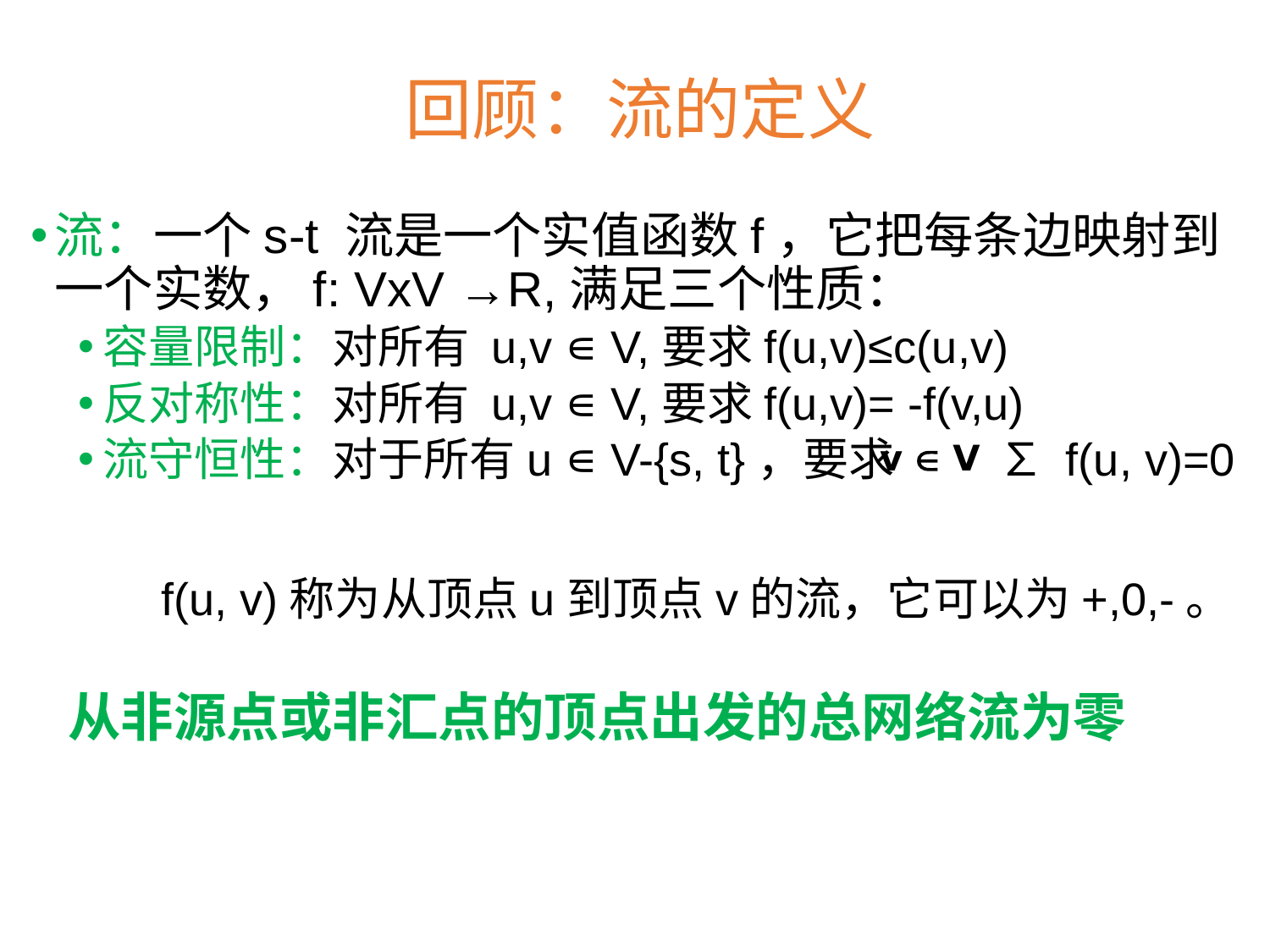

# 回顾：流的定义
流：一个s-t 流是一个实值函数f，它把每条边映射到一个实数，f: VxV →R,满足三个性质：
容量限制：对所有 u,v ∊ V,要求f(u,v)≤c(u,v)
反对称性：对所有 u,v ∊ V,要求f(u,v)= -f(v,u)
流守恒性：对于所有u ∊ V-{s, t}，要求          ∑ f(u, v)=0

      f(u, v)称为从顶点u到顶点v的流，它可以为+,0,-。

从非源点或非汇点的顶点出发的总网络流为零
v ∈ V